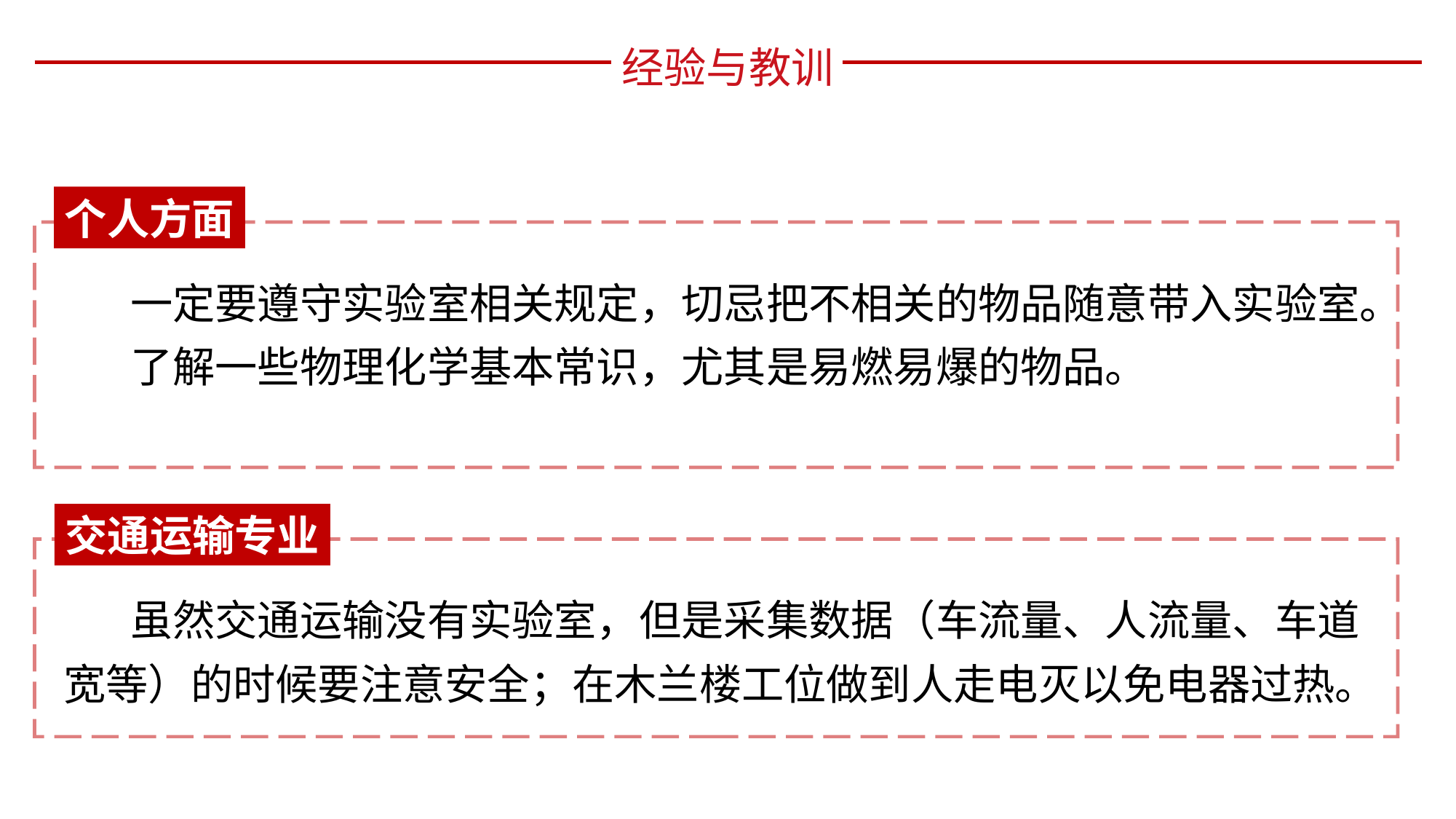

经验与教训
个人方面

      一定要遵守实验室相关规定，切忌把不相关的物品随意带入实验室。
      了解一些物理化学基本常识，尤其是易燃易爆的物品。
交通运输专业

      虽然交通运输没有实验室，但是采集数据（车流量、人流量、车道宽等）的时候要注意安全；在木兰楼工位做到人走电灭以免电器过热。